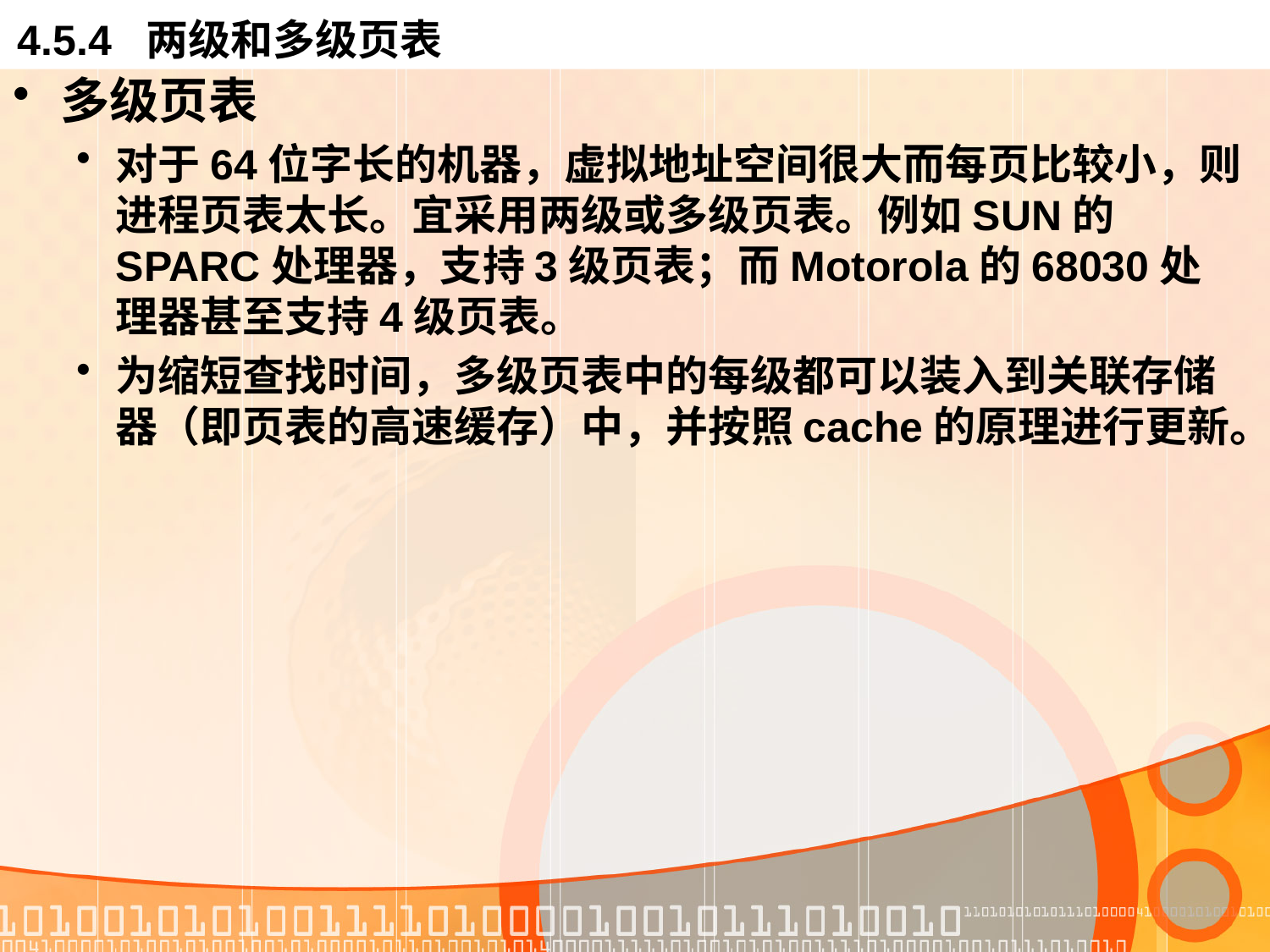

# 4.5.4  两级和多级页表
多级页表
对于64位字长的机器，虚拟地址空间很大而每页比较小，则进程页表太长。宜采用两级或多级页表。例如SUN的SPARC处理器，支持3级页表；而Motorola的68030处理器甚至支持4级页表。
为缩短查找时间，多级页表中的每级都可以装入到关联存储器（即页表的高速缓存）中，并按照cache的原理进行更新。